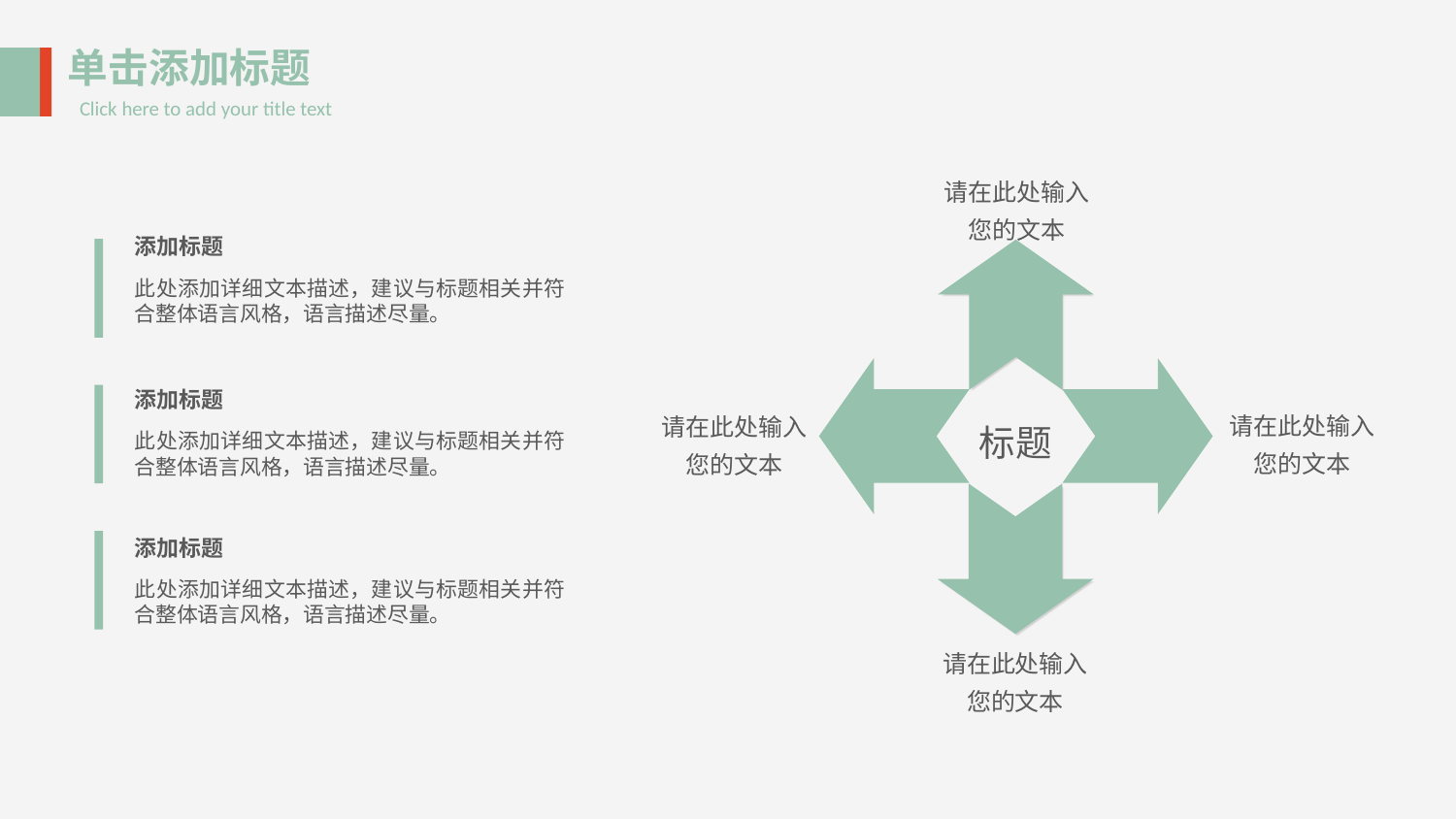

单击添加标题

Click here to add your title text
请在此处输入您的文本
添加标题
此处添加详细文本描述，建议与标题相关并符合整体语言风格，语言描述尽量。

添加标题
此处添加详细文本描述，建议与标题相关并符合整体语言风格，语言描述尽量。

请在此处输入您的文本
请在此处输入您的文本
标题

添加标题
此处添加详细文本描述，建议与标题相关并符合整体语言风格，语言描述尽量。

请在此处输入您的文本